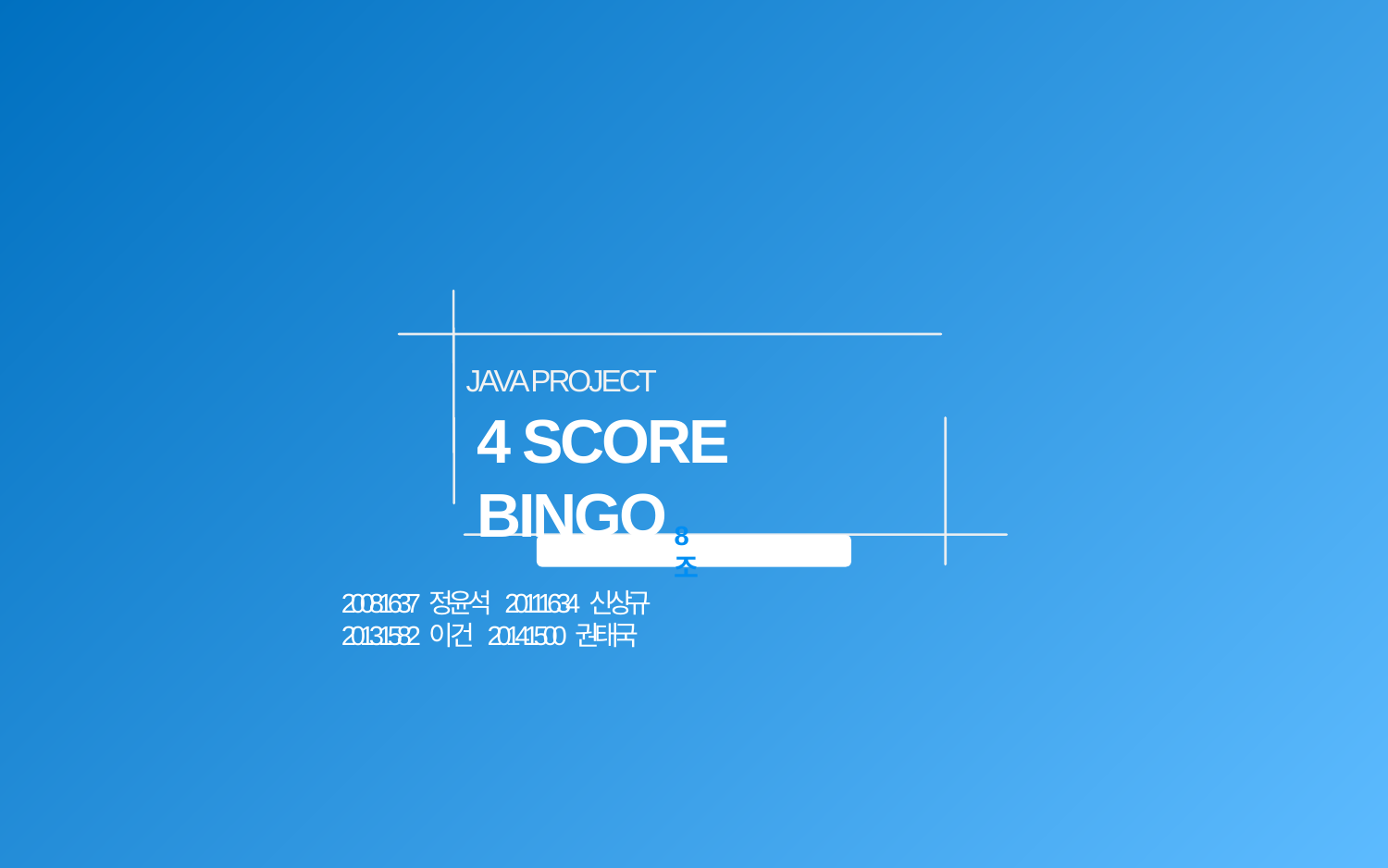

JAVA PROJECT
4 SCORE BINGO
8조
20081637 정윤석   20111634 신상규
20131582 이 건   20141500 권태국